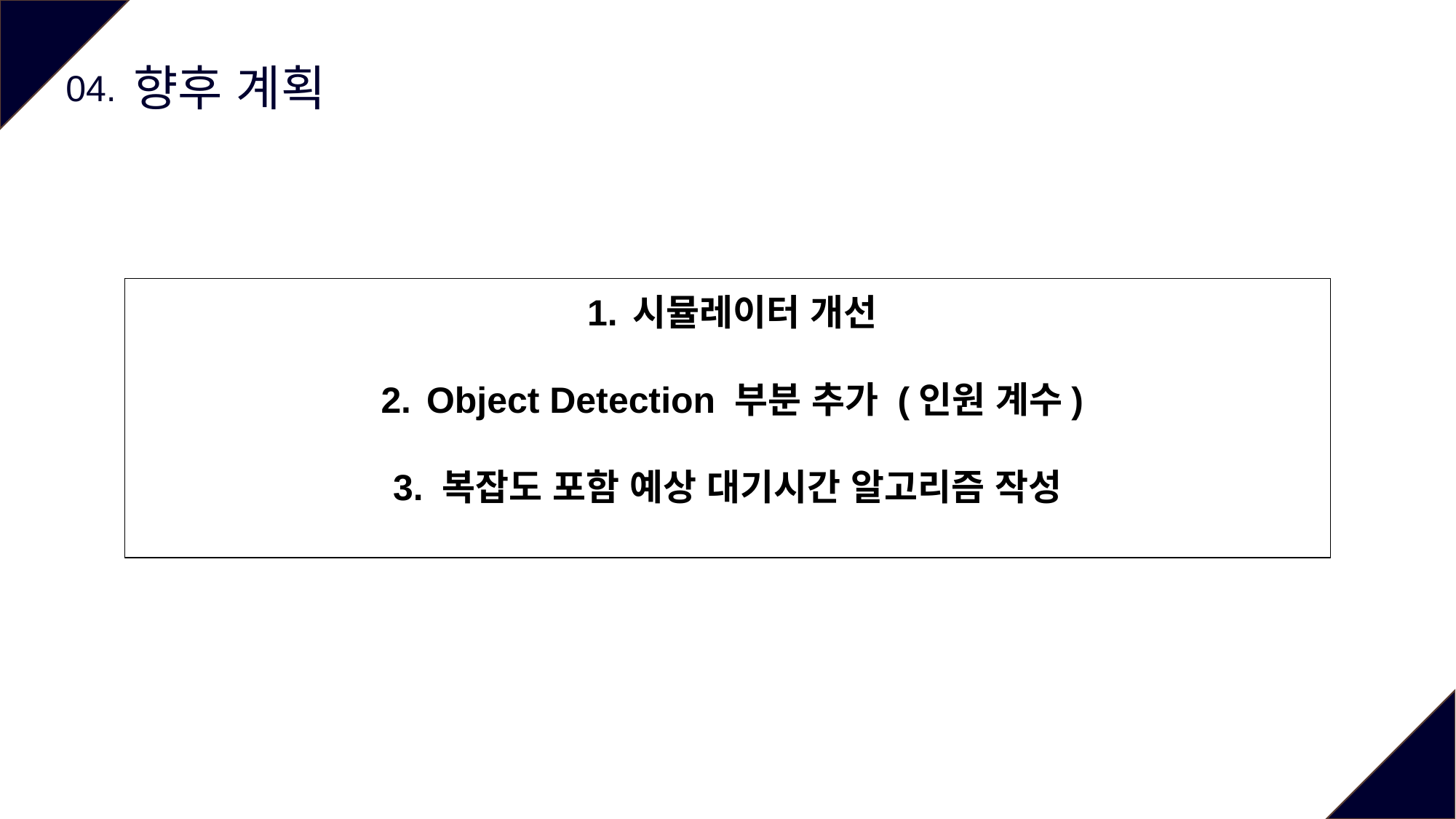

향후 계획
04.

시뮬레이터 개선

Object Detection 부분 추가 (인원 계수)

3. 복잡도 포함 예상 대기시간 알고리즘 작성